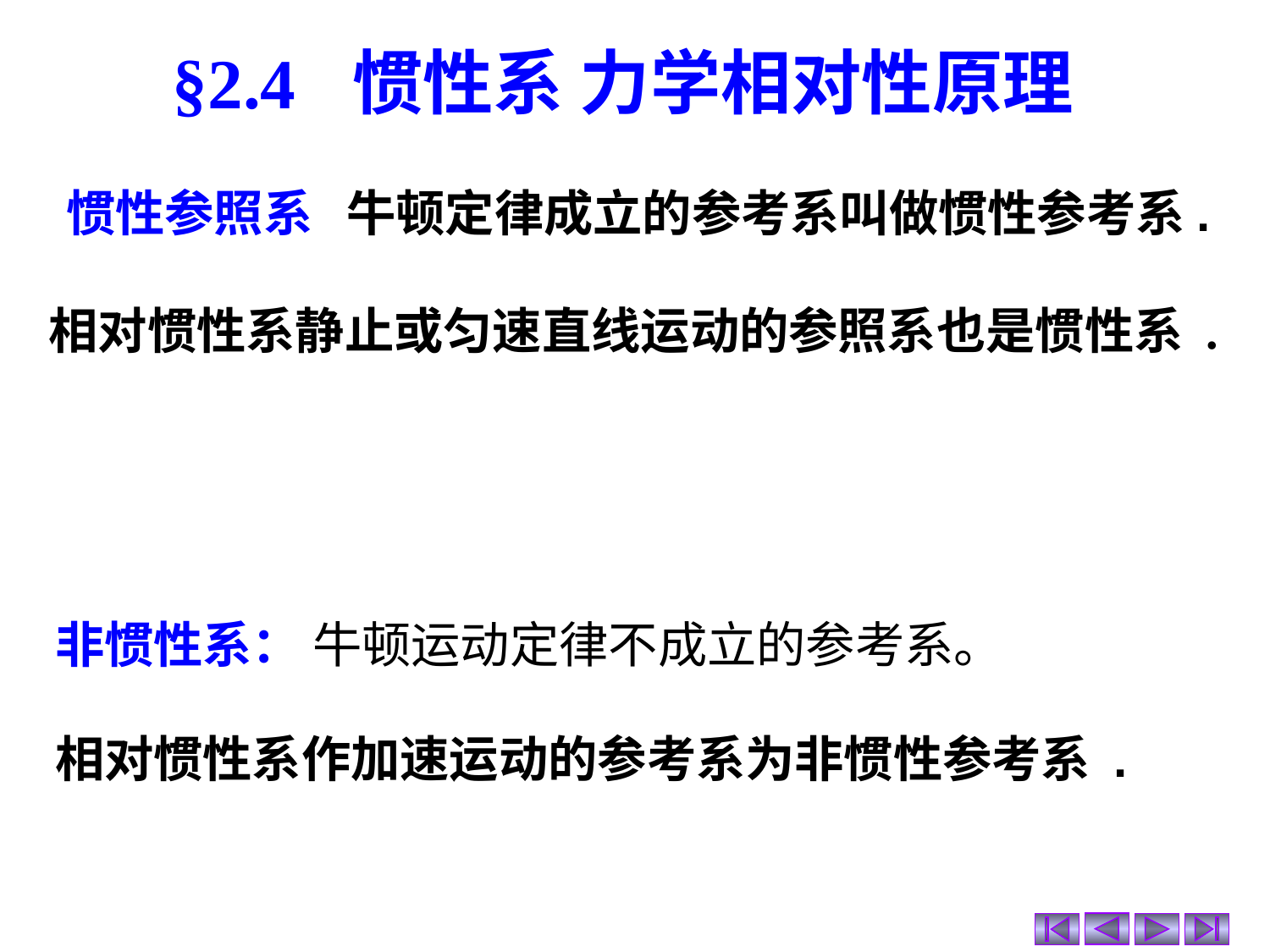

§2.4  惯性系 力学相对性原理
惯性参照系   牛顿定律成立的参考系叫做惯性参考系.

相对惯性系静止或匀速直线运动的参照系也是惯性系 .
非惯性系： 牛顿运动定律不成立的参考系。
相对惯性系作加速运动的参考系为非惯性参考系 .
34